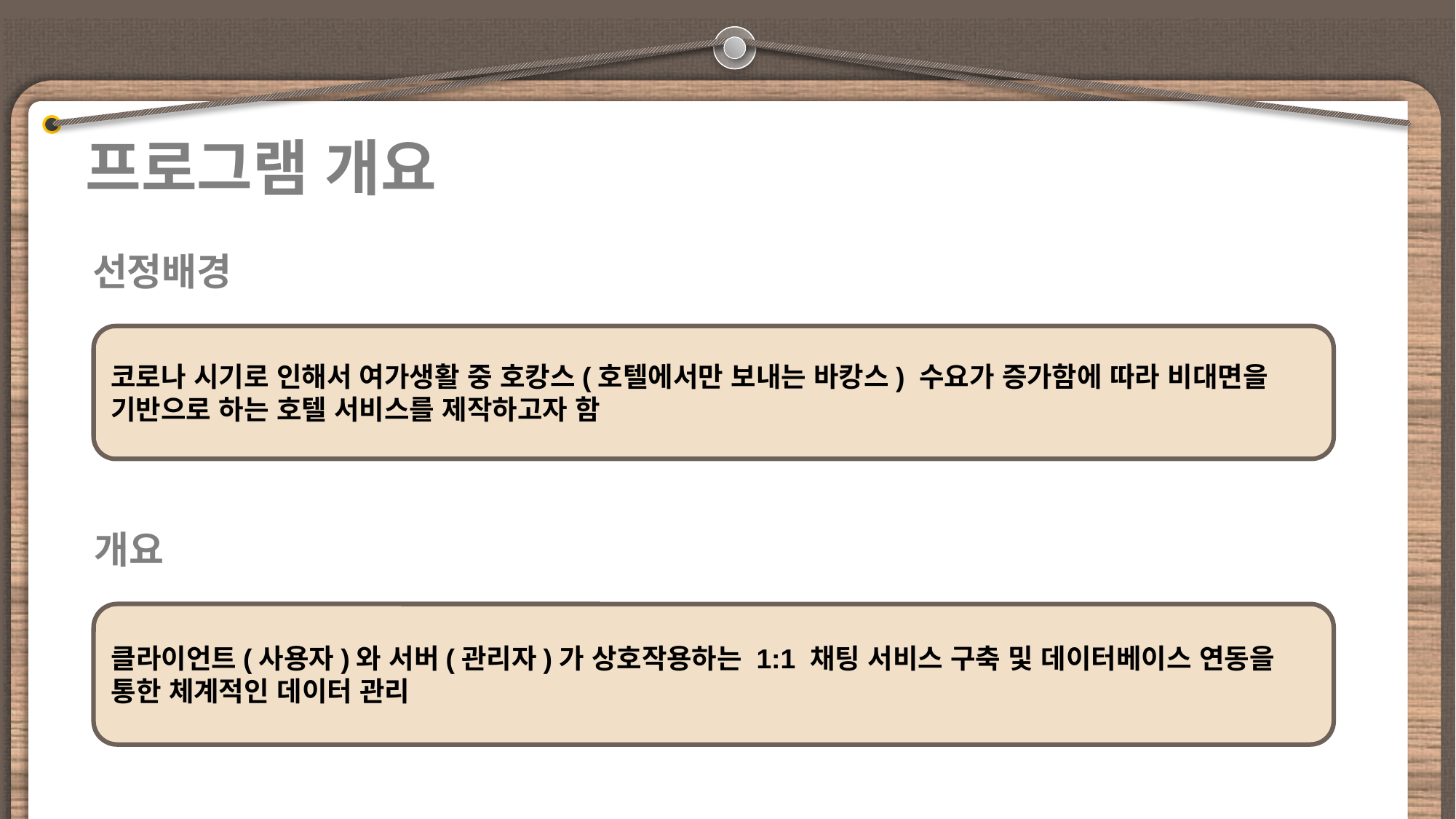

프로그램 개요
선정배경
코로나 시기로 인해서 여가생활 중 호캉스(호텔에서만 보내는 바캉스) 수요가 증가함에 따라 비대면을 기반으로 하는 호텔 서비스를 제작하고자 함
개요
클라이언트(사용자)와 서버(관리자)가 상호작용하는 1:1 채팅 서비스 구축 및 데이터베이스 연동을 통한 체계적인 데이터 관리